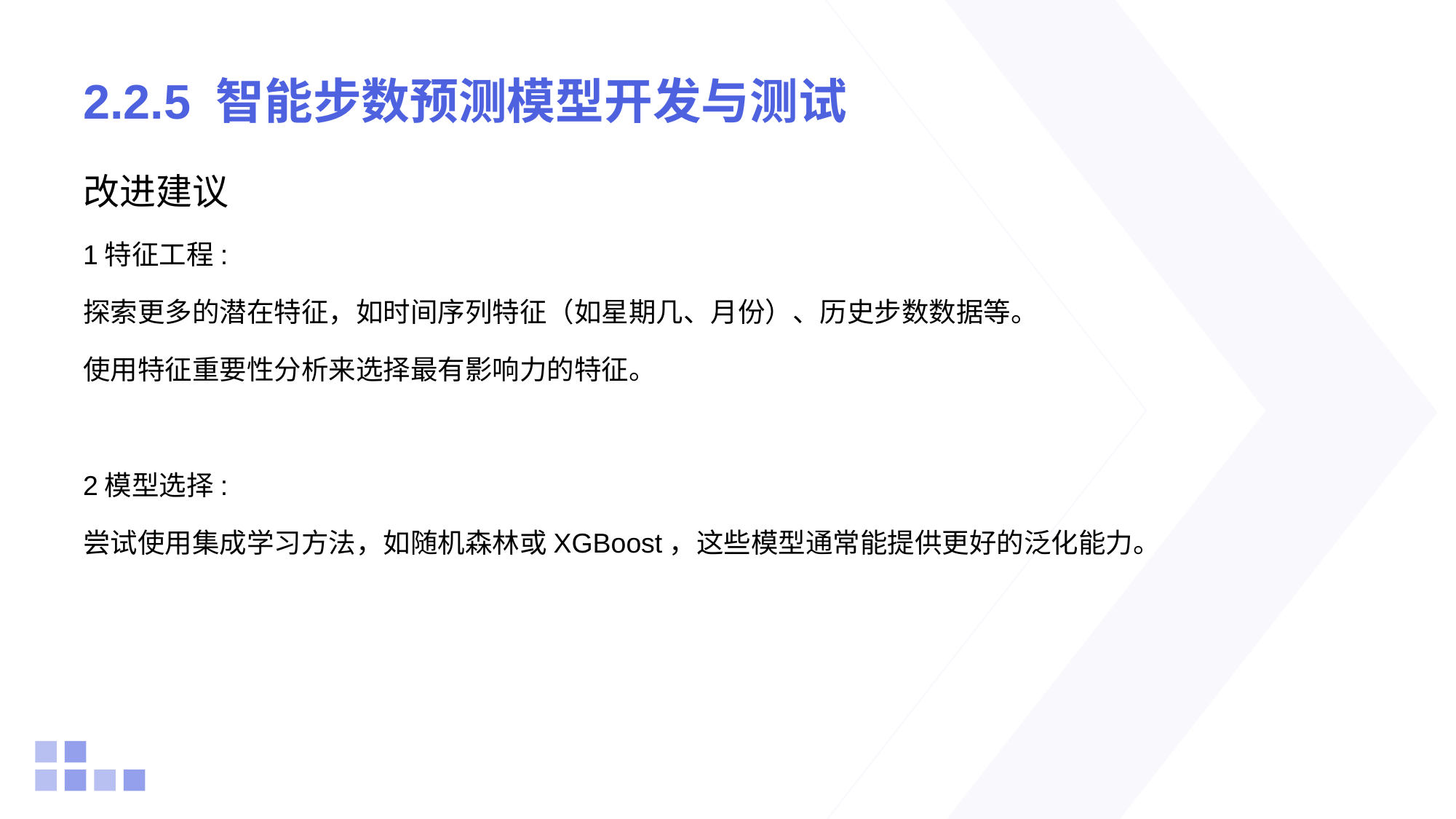

# 2.2.5 智能步数预测模型开发与测试
改进建议
1特征工程:
探索更多的潜在特征，如时间序列特征（如星期几、月份）、历史步数数据等。
使用特征重要性分析来选择最有影响力的特征。

2模型选择:
尝试使用集成学习方法，如随机森林或XGBoost，这些模型通常能提供更好的泛化能力。